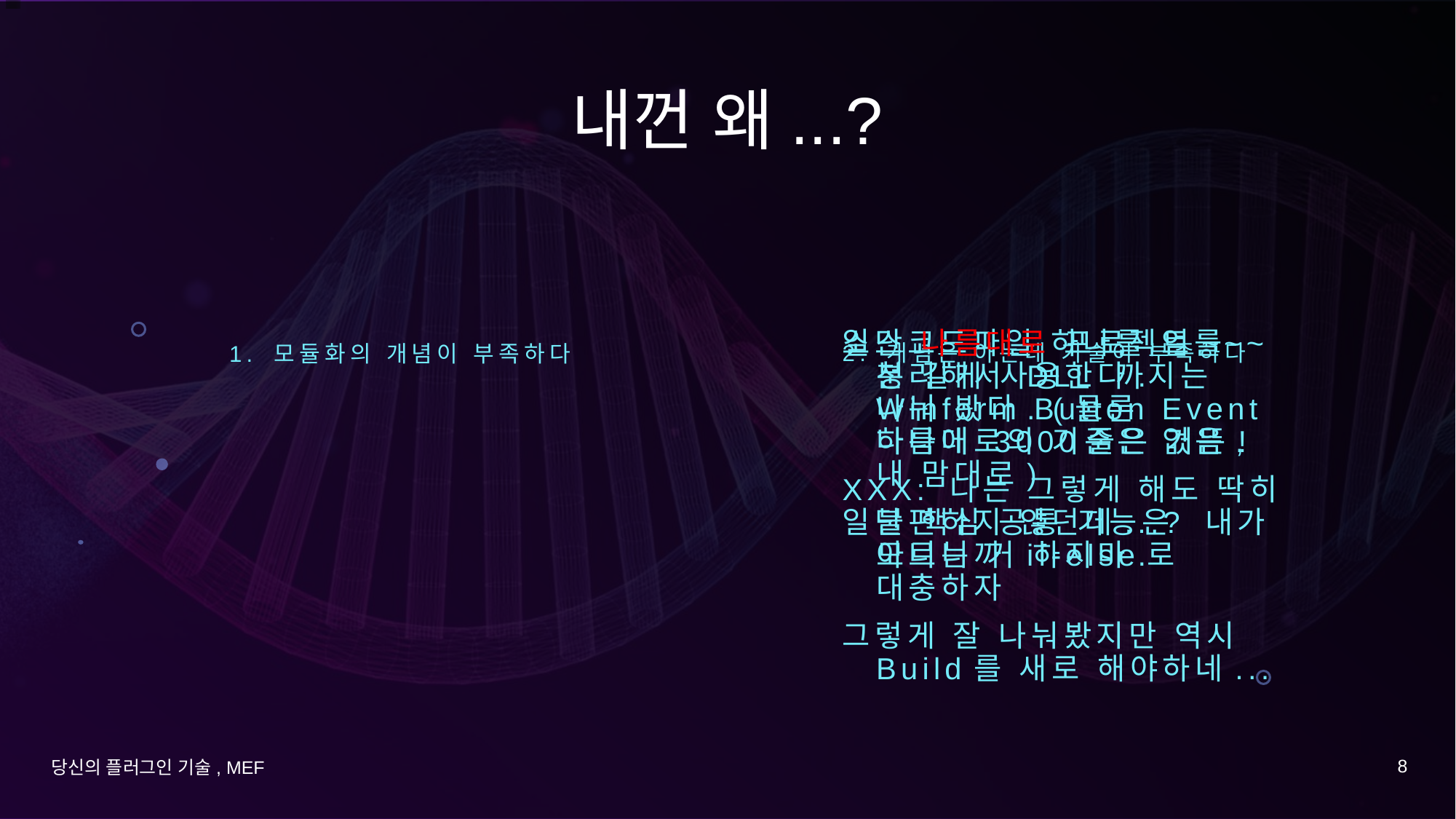

# 내껀 왜...?
2. 개념은 아는데 기술이 부족하다
1. 모듈화의 개념이 부족하다
소스코드파일 하나를 엄~~~청 길게 사용한다. Winform Button Event 하나에 3000줄은 거뜬!
XXX: 나는 그렇게 해도 딱히 불편하지 않던데...? 내가 모르는 거 하지마.

일단 나름대로 프로젝트를 분리해서 DLL 까지는 나눠 봤다. (물론 나름대로의 기준은 없음, 내 맘대로)
일단 핵심 공통 기능은 아니니까 if-else로 대충하자
그렇게 잘 나눠봤지만 역시 Build를 새로 해야하네...

8
당신의 플러그인 기술, MEF